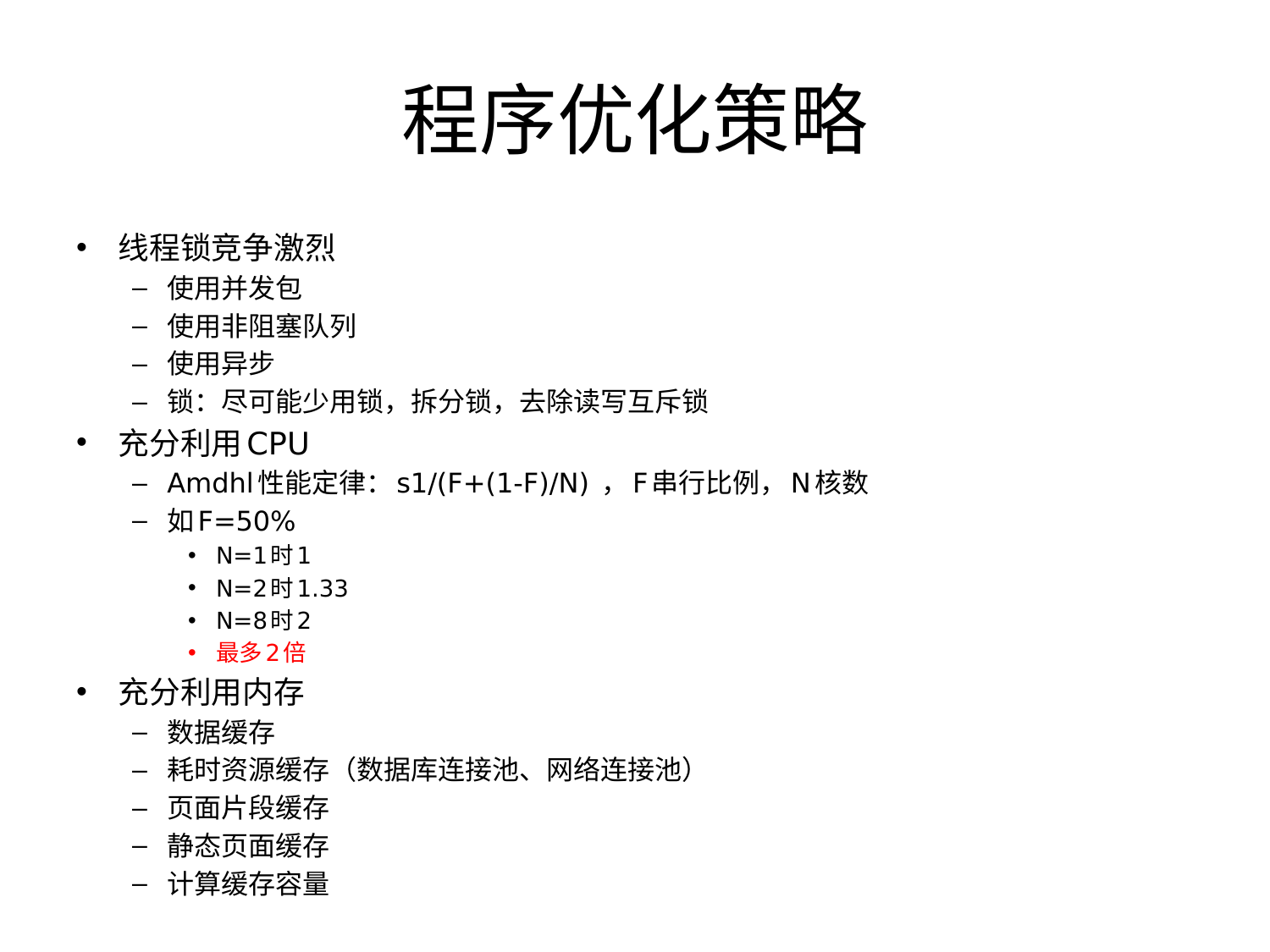

# 程序优化策略
线程锁竞争激烈
使用并发包
使用非阻塞队列
使用异步
锁：尽可能少用锁，拆分锁，去除读写互斥锁
充分利用CPU
Amdhl性能定律：s1/(F+(1-F)/N) ，F串行比例，N核数
如F=50%
N=1时1
N=2时1.33
N=8时2
最多2倍
充分利用内存
数据缓存
耗时资源缓存（数据库连接池、网络连接池）
页面片段缓存
静态页面缓存
计算缓存容量